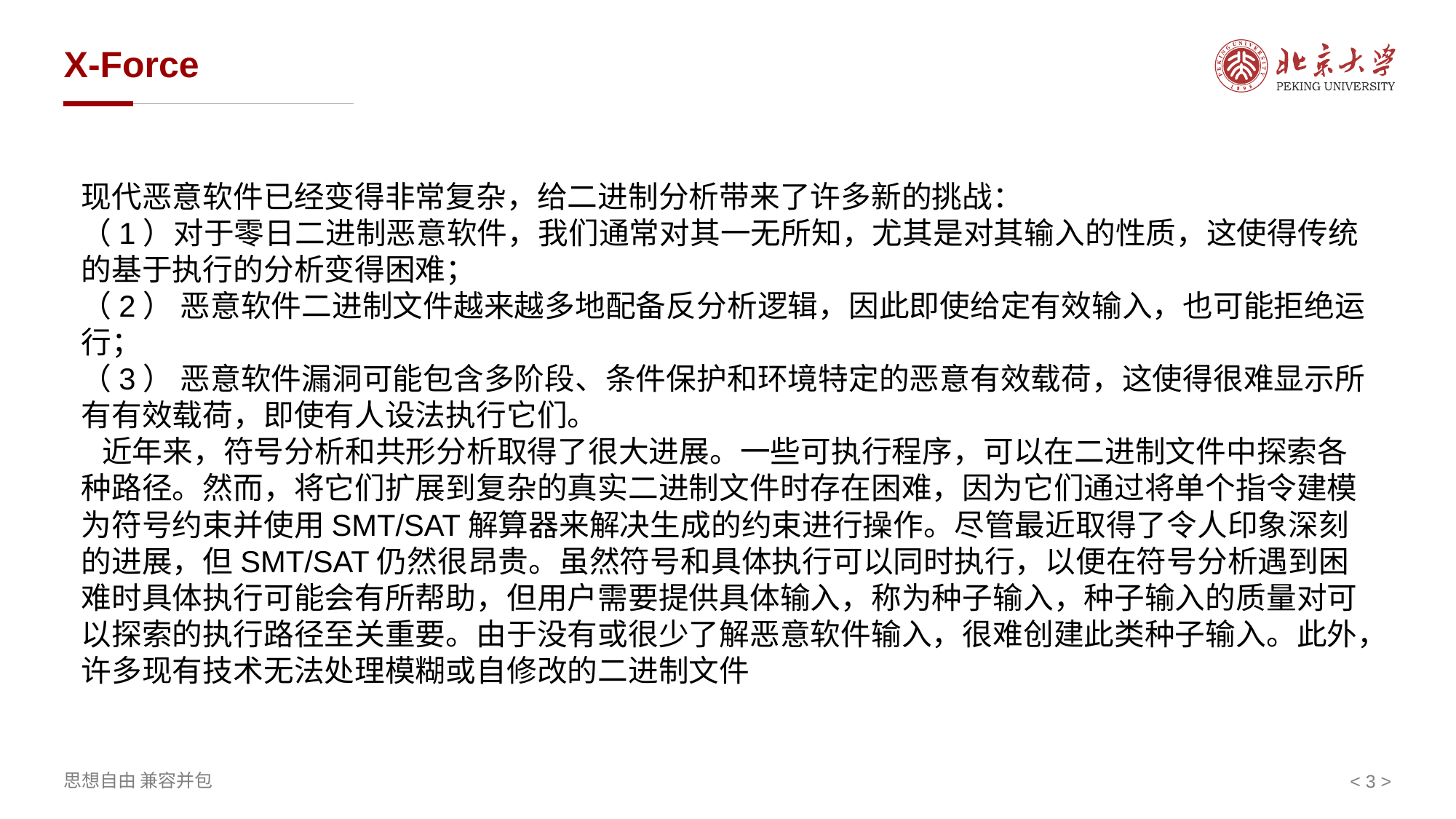

# X-Force
现代恶意软件已经变得非常复杂，给二进制分析带来了许多新的挑战：
（1）对于零日二进制恶意软件，我们通常对其一无所知，尤其是对其输入的性质，这使得传统的基于执行的分析变得困难；
（2） 恶意软件二进制文件越来越多地配备反分析逻辑，因此即使给定有效输入，也可能拒绝运行；
（3） 恶意软件漏洞可能包含多阶段、条件保护和环境特定的恶意有效载荷，这使得很难显示所有有效载荷，即使有人设法执行它们。
  近年来，符号分析和共形分析取得了很大进展。一些可执行程序，可以在二进制文件中探索各种路径。然而，将它们扩展到复杂的真实二进制文件时存在困难，因为它们通过将单个指令建模为符号约束并使用SMT/SAT解算器来解决生成的约束进行操作。尽管最近取得了令人印象深刻的进展，但SMT/SAT仍然很昂贵。虽然符号和具体执行可以同时执行，以便在符号分析遇到困难时具体执行可能会有所帮助，但用户需要提供具体输入，称为种子输入，种子输入的质量对可以探索的执行路径至关重要。由于没有或很少了解恶意软件输入，很难创建此类种子输入。此外，许多现有技术无法处理模糊或自修改的二进制文件
< 3 >